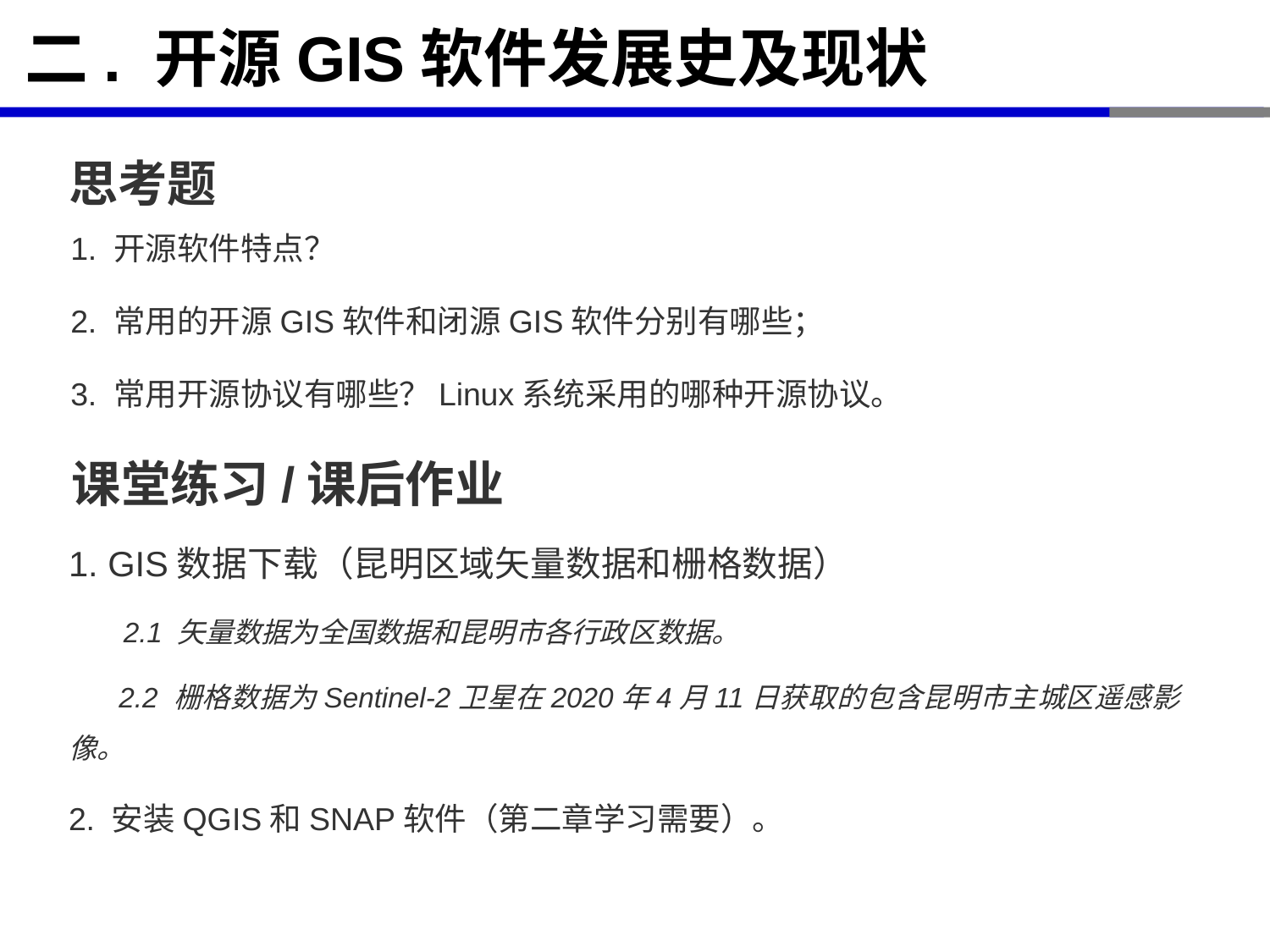

# 二. 开源GIS软件发展史及现状
思考题
1. 开源软件特点？
2. 常用的开源GIS软件和闭源GIS软件分别有哪些；
3. 常用开源协议有哪些？Linux系统采用的哪种开源协议。
课堂练习/课后作业
1. GIS数据下载（昆明区域矢量数据和栅格数据）
       2.1 矢量数据为全国数据和昆明市各行政区数据。
      2.2 栅格数据为Sentinel-2卫星在2020年4月11日获取的包含昆明市主城区遥感影像。
2. 安装QGIS和SNAP软件（第二章学习需要）。